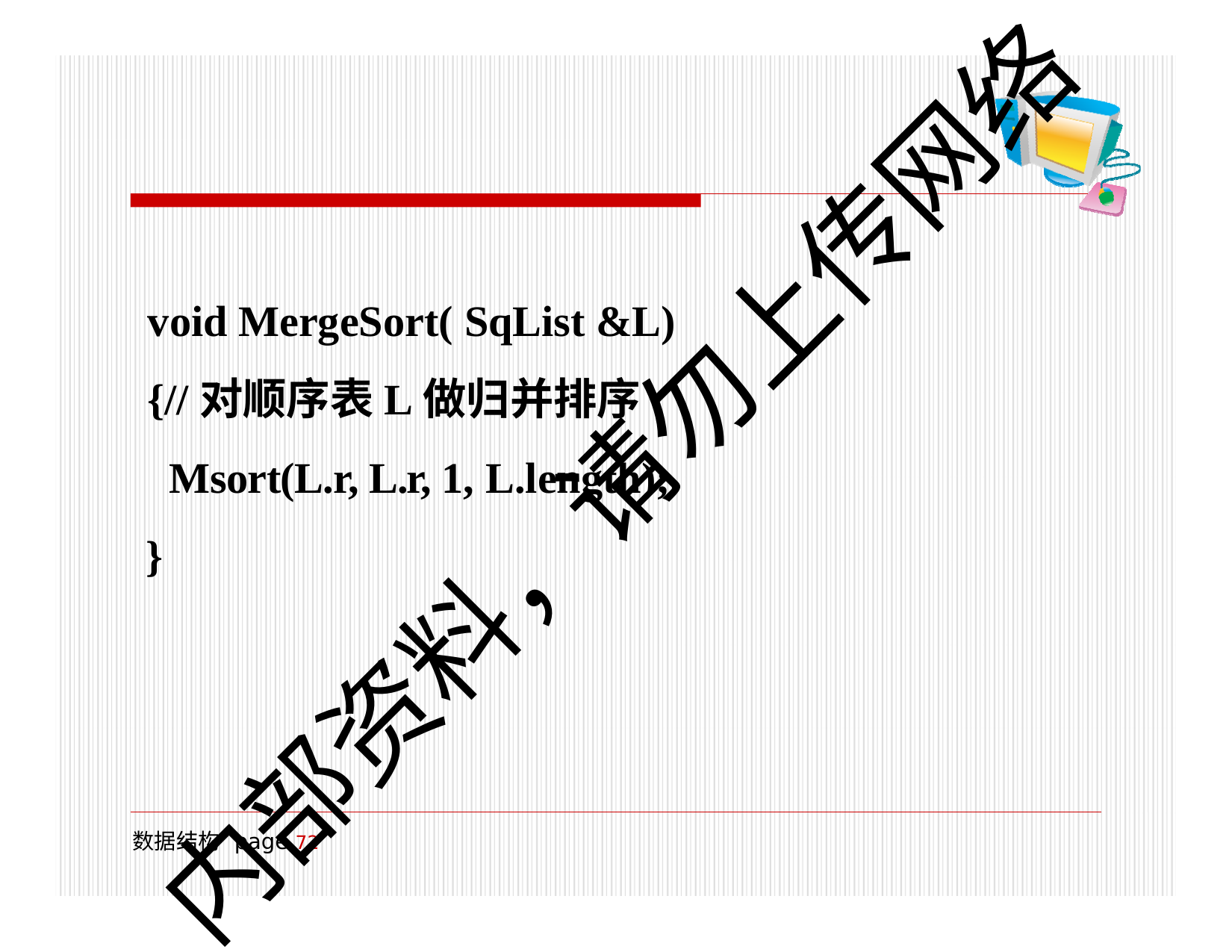

void MergeSort( SqList &L)
{//对顺序表L做归并排序 Msort(L.r, L.r, 1, L.length);
}
内部资料，请勿上传网络

数据结构 page 72